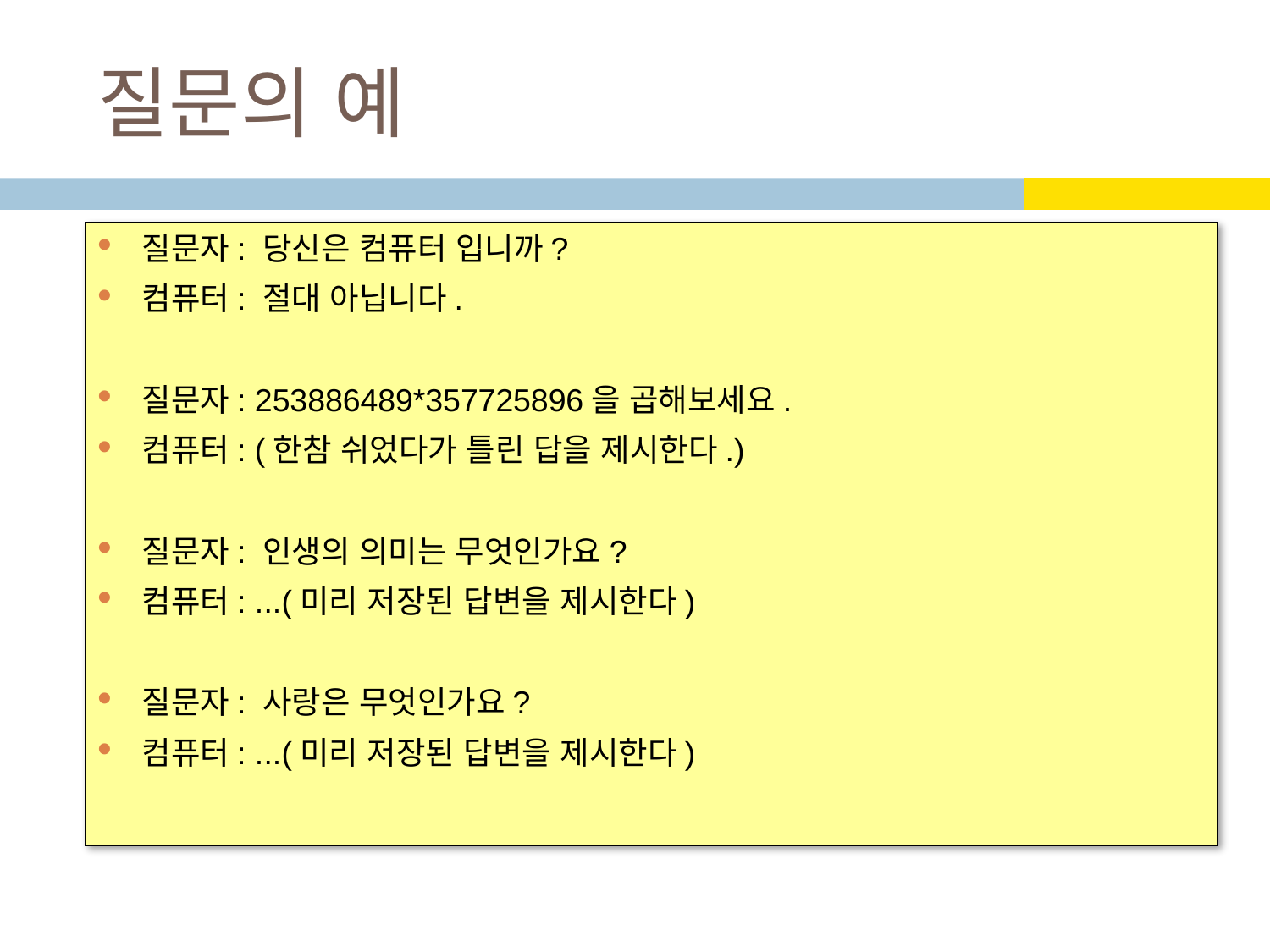

# 질문의 예
질문자: 당신은 컴퓨터 입니까?
컴퓨터: 절대 아닙니다.

질문자: 253886489*357725896을 곱해보세요.
컴퓨터: (한참 쉬었다가 틀린 답을 제시한다.)

질문자: 인생의 의미는 무엇인가요?
컴퓨터: ...(미리 저장된 답변을 제시한다)

질문자: 사랑은 무엇인가요?
컴퓨터: ...(미리 저장된 답변을 제시한다)